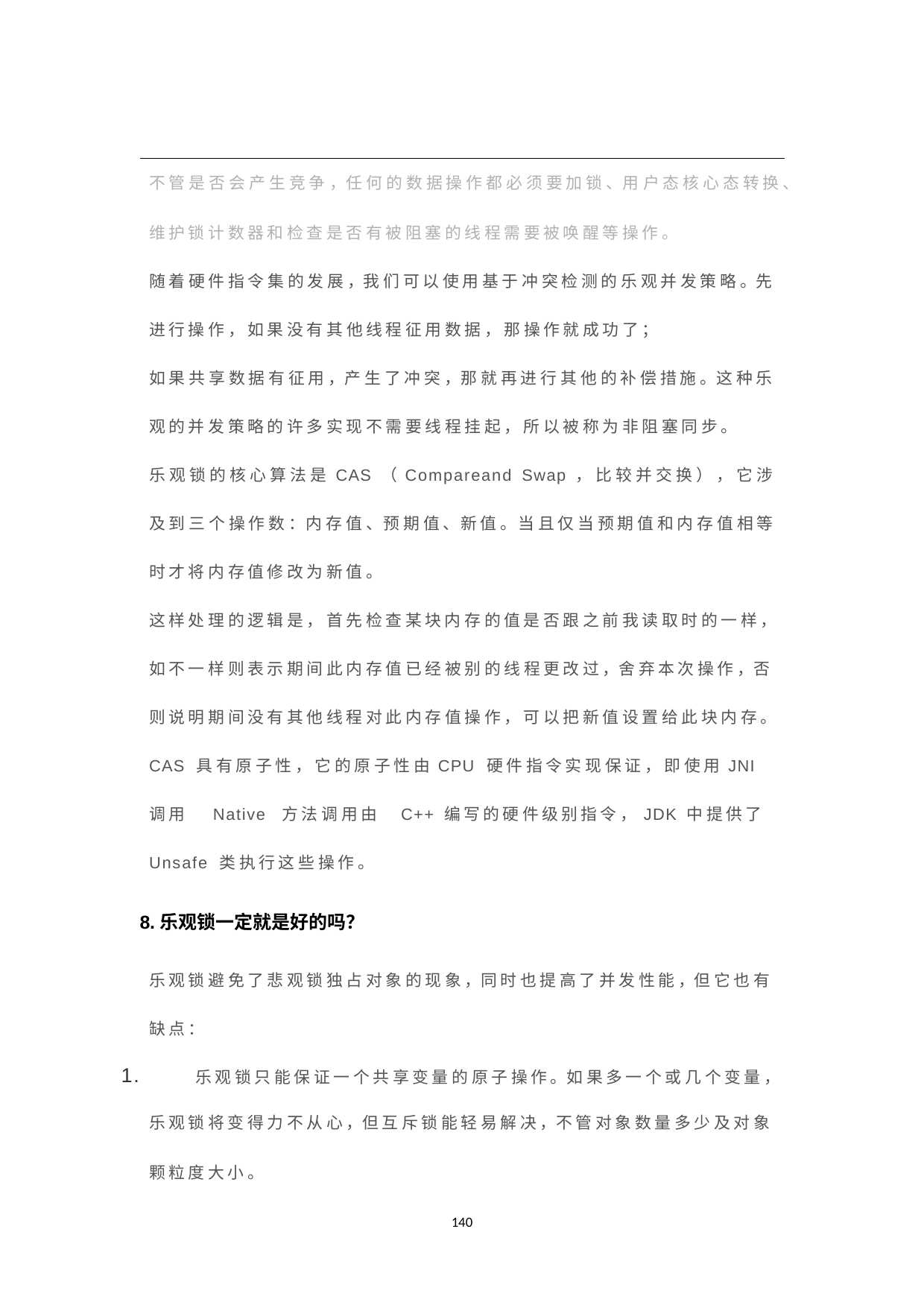

不管是否会产生竞争 ，任 何的数据操作都必须要加锁 、用 户态核心态转换、

维护锁计数器和检查是否有被阻塞的线程需要被唤醒等操作。
随着硬件指令集的发展，我们可以使用基于冲突检测的乐观并发策略。先 进行操作， 如果没有其他线程征用数据， 那操作就成功了；
如果共享数据有征用，产生了冲突，那就再进行其他的补偿措施。这种乐 观的并发策略的许多实现不需要线程挂起， 所以被称为非阻塞同步。
乐观锁的核心算 法是 CAS （ Compareand Swap ， 比较并交换） ， 它涉 及到三个操作数：内存值、预期值、新值。当且仅当预期值和内存值相等 时才将内存值修改为新值。
这样处理的逻辑是， 首先检查某块内存的值是否跟之前我读取时的一样，  如不一样则表示期间此内存值已经被别的线程更改过，舍弃本次操作，否 则说明期间没有其他线程对此内存值操作， 可以把新值设置给此块内存。 CAS 具有原子性， 它的原子性由 CPU 硬件指令实现保证， 即使用 JNI  调 用	Native  方 法 调 用 由	C++ 编 写 的 硬 件 级 别 指 令 ， JDK 中 提 供 了 Unsafe 类执行这些操作。

8.乐观锁一定就是好的吗？
乐观锁避免了悲观锁独占对象的现象，同时也提高了并发性能，但它也有 缺点：
1.
乐观锁只能保证一个共享变量的原子操作 。如 果多一个或几个变量，
乐观锁将变得力不从心，但互斥锁能轻易解决，不管对象数量多少及对象

颗粒度大小。
140